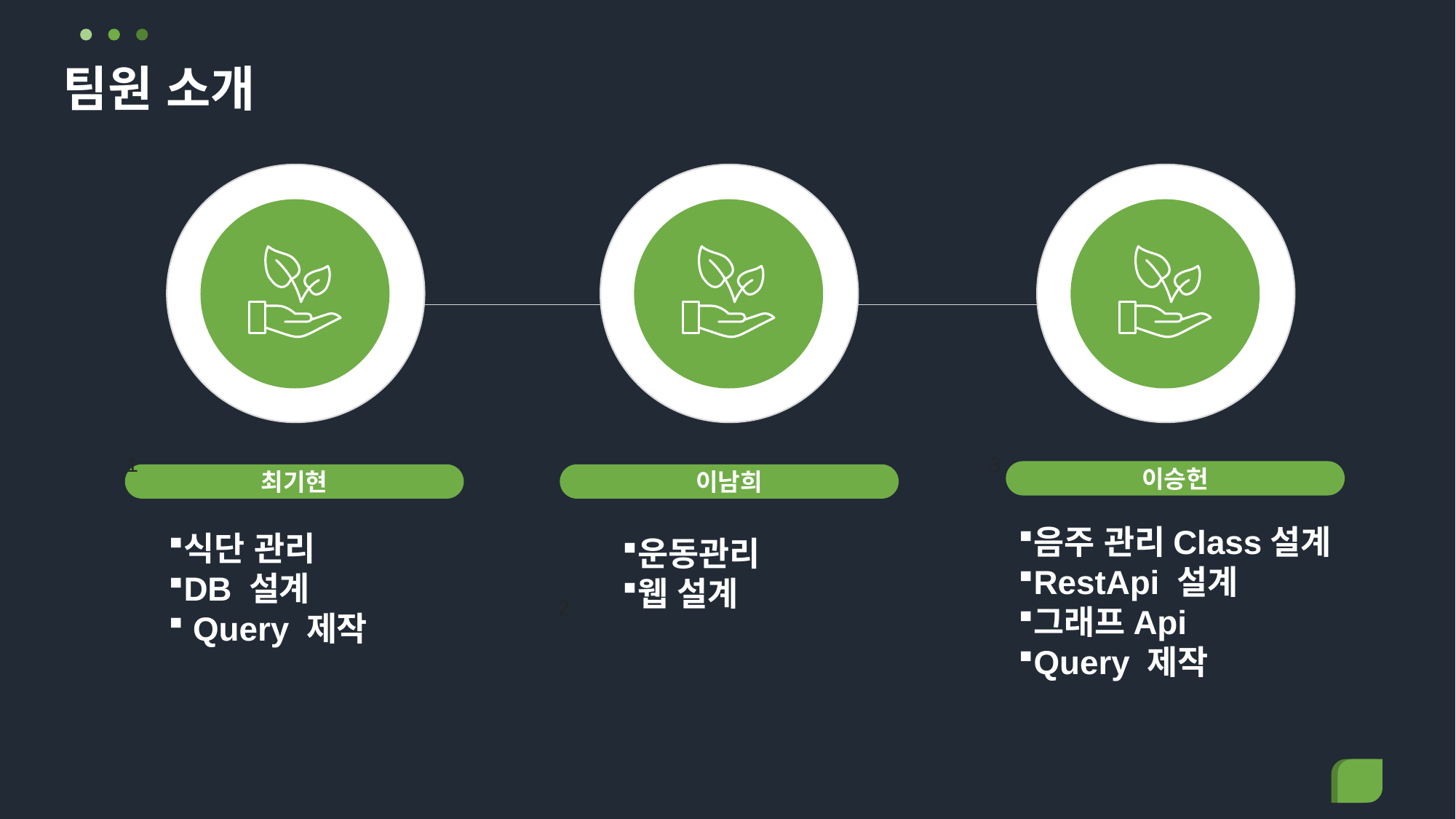

# 팀원 소개

1
3
이승헌
최기현
이남희
음주 관리Class설계
RestApi 설계
그래프Api
Query 제작
식단 관리
DB 설계
 Query 제작
운동관리
웹 설계
2